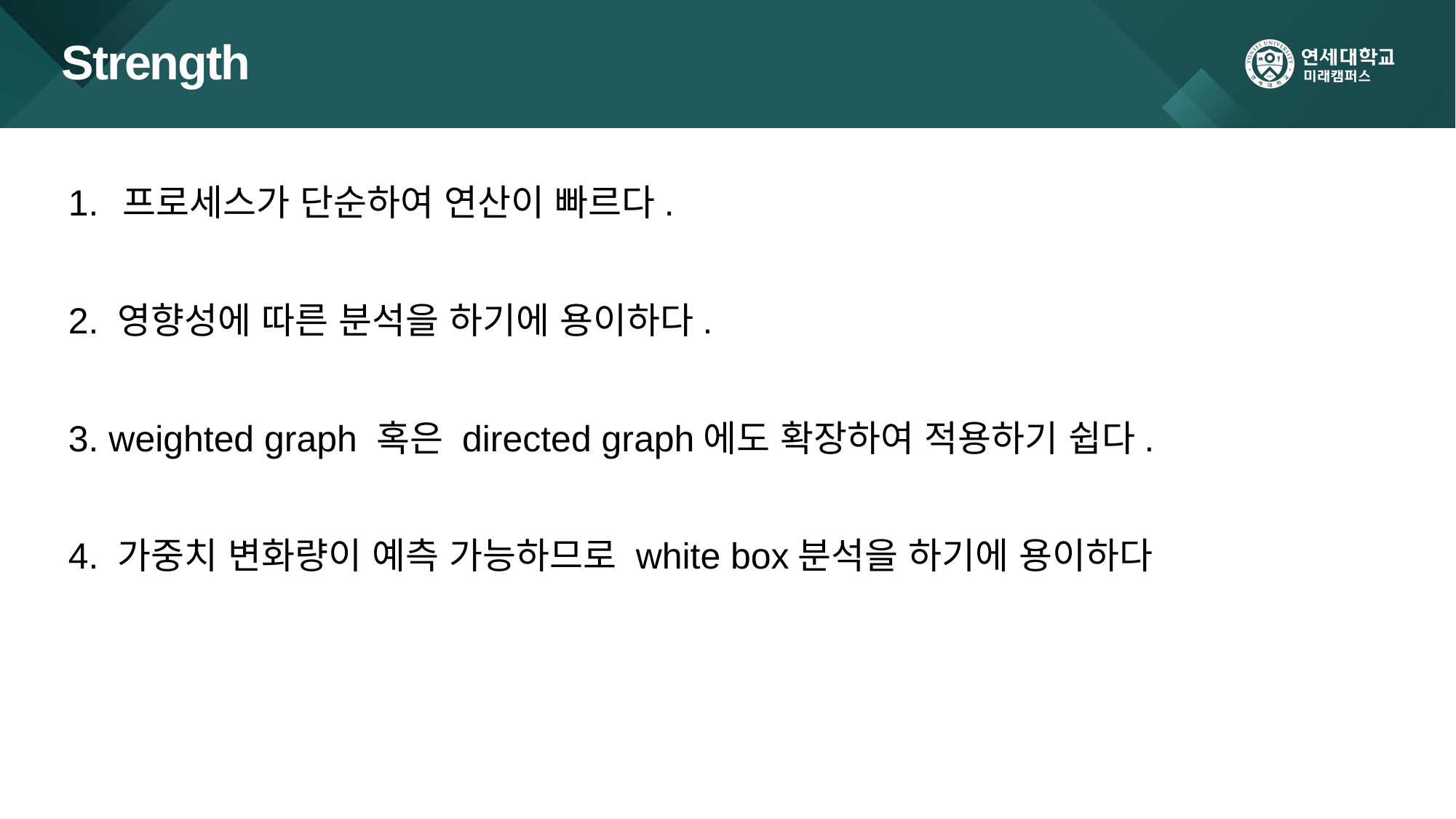

# Strength
프로세스가 단순하여 연산이 빠르다.

2. 영향성에 따른 분석을 하기에 용이하다.

3. weighted graph 혹은 directed graph에도 확장하여 적용하기 쉽다.

4. 가중치 변화량이 예측 가능하므로 white box분석을 하기에 용이하다